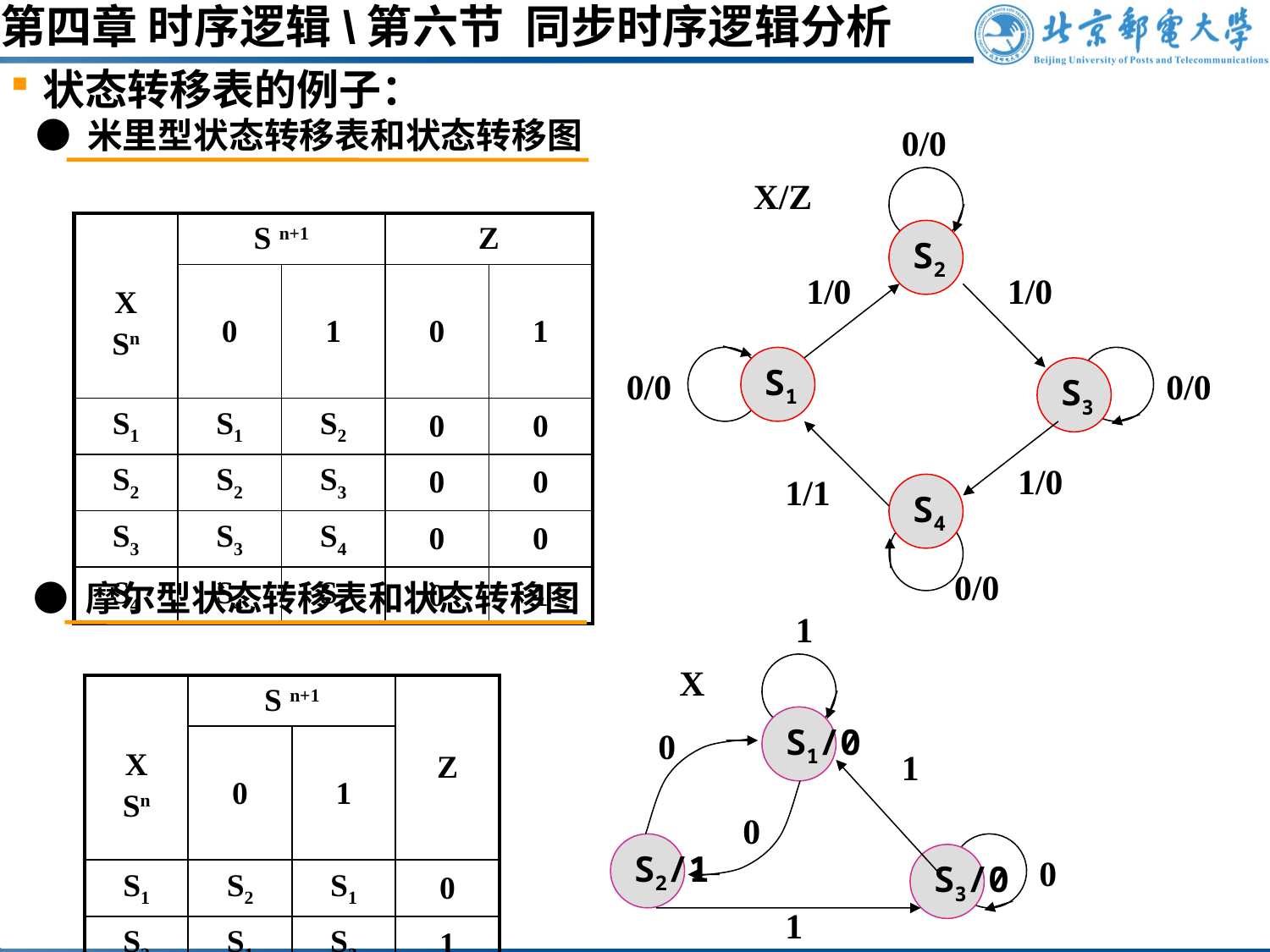

第四章 时序逻辑\第六节  同步时序逻辑分析
状态转移表的例子：
● 米里型状态转移表和状态转移图

0/0

X/Z
| X Sn | S n+1 |  | Z |  |
| --- | --- | --- | --- | --- |
|  | 0 | 1 | 0 | 1 |
| S1 | S1 | S2 | 0 | 0 |
| S2 | S2 | S3 | 0 | 0 |
| S3 | S3 | S4 | 0 | 0 |
| S4 | S4 | S1 | 0 | 1 |
S2
1/0

1/0

0/0
S1

0/0
S3

1/1

1/0
S4

0/0
● 摩尔型状态转移表和状态转移图

1

X
| X Sn | S n+1 |  | Z |
| --- | --- | --- | --- |
|  | 0 | 1 |  |
| S1 | S2 | S1 | 0 |
| S2 | S1 | S3 | 1 |
| S3 | S3 | S1 | 0 |
S1/0
0

1

0
S2/1

0
S3/0

1